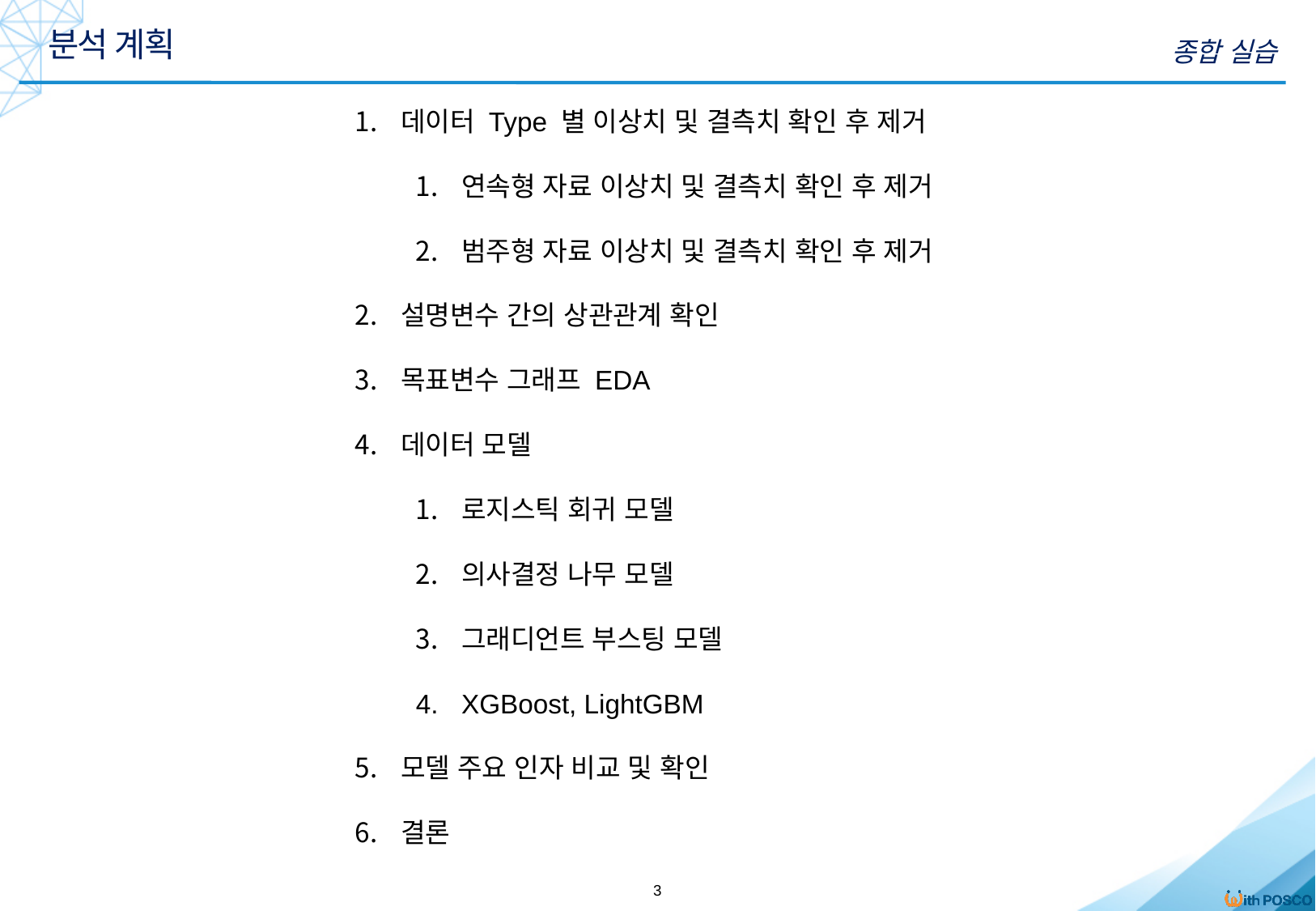

분석 계획
종합 실습
데이터 Type 별 이상치 및 결측치 확인 후 제거

연속형 자료 이상치 및 결측치 확인 후 제거

범주형 자료 이상치 및 결측치 확인 후 제거

설명변수 간의 상관관계 확인

목표변수 그래프 EDA

데이터 모델

로지스틱 회귀 모델

의사결정 나무 모델

그래디언트 부스팅 모델

XGBoost, LightGBM

모델 주요 인자 비교 및 확인

결론